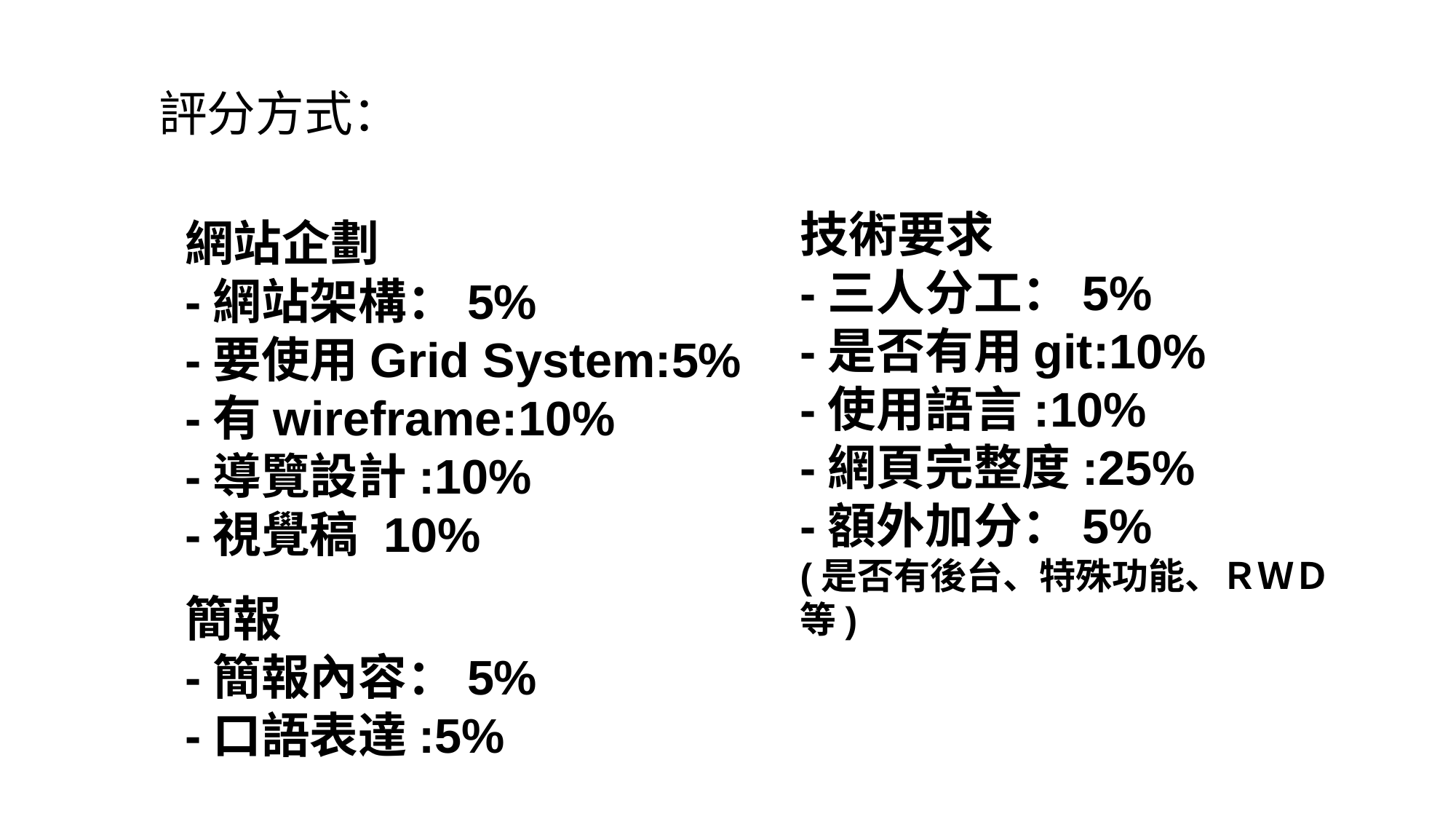

評分方式：
網站企劃
-網站架構：5%
-要使用Grid System:5%
-有wireframe:10%
-導覽設計:10%
-視覺稿 10%
技術要求
-三人分工：5%
-是否有用git:10%
-使用語言:10%
-網頁完整度:25%
-額外加分：5%
(是否有後台、特殊功能、ＲＷＤ等)
簡報
-簡報內容：5%
-口語表達:5%